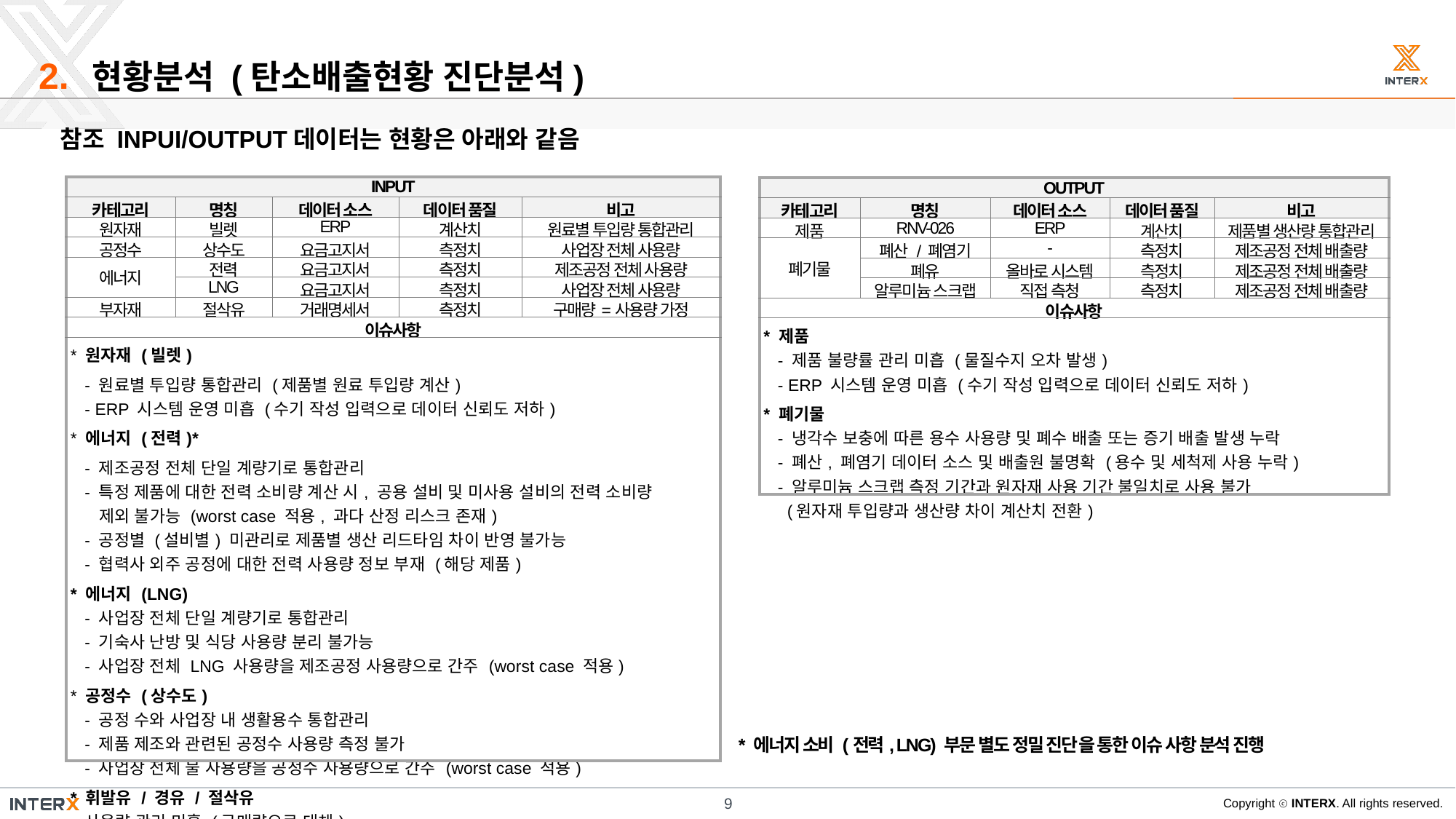

2.
현황분석 (탄소배출현황 진단분석)
참조 INPUI/OUTPUT데이터는 현황은 아래와 같음
| INPUT |  |  |  |  |
| --- | --- | --- | --- | --- |
| 카테고리 | 명칭 | 데이터 소스 | 데이터 품질 | 비고 |
| 원자재 | 빌렛 | ERP | 계산치 | 원료별 투입량 통합관리 |
| 공정수 | 상수도 | 요금고지서 | 측정치 | 사업장 전체 사용량 |
| 에너지 | 전력 | 요금고지서 | 측정치 | 제조공정 전체 사용량 |
|  | LNG | 요금고지서 | 측정치 | 사업장 전체 사용량 |
| 부자재 | 절삭유 | 거래명세서 | 측정치 | 구매량=사용량 가정 |
| 이슈사항 |  |  |  |  |
| \* 원자재 (빌렛) - 원료별 투입량 통합관리 (제품별 원료 투입량 계산) - ERP 시스템 운영 미흡 (수기 작성 입력으로 데이터 신뢰도 저하) \* 에너지 (전력)\* - 제조공정 전체 단일 계량기로 통합관리 - 특정 제품에 대한 전력 소비량 계산 시, 공용 설비 및 미사용 설비의 전력 소비량 제외 불가능 (worst case 적용, 과다 산정 리스크 존재) - 공정별 (설비별) 미관리로 제품별 생산 리드타임 차이 반영 불가능 - 협력사 외주 공정에 대한 전력 사용량 정보 부재 (해당 제품) \* 에너지 (LNG) - 사업장 전체 단일 계량기로 통합관리 - 기숙사 난방 및 식당 사용량 분리 불가능 - 사업장 전체 LNG 사용량을 제조공정 사용량으로 간주 (worst case 적용) \* 공정수 (상수도) - 공정 수와 사업장 내 생활용수 통합관리 - 제품 제조와 관련된 공정수 사용량 측정 불가 - 사업장 전체 물 사용량을 공정수 사용량으로 간주 (worst case 적용) \* 휘발유 / 경유 / 절삭유 - 사용량 관리 미흡 (구매량으로 대체) |  |  |  |  |
| OUTPUT |  |  |  |  |
| --- | --- | --- | --- | --- |
| 카테고리 | 명칭 | 데이터 소스 | 데이터 품질 | 비고 |
| 제품 | RNV-026 | ERP | 계산치 | 제품별 생산량 통합관리 |
| 폐기물 | 폐산 / 폐염기 | - | 측정치 | 제조공정 전체 배출량 |
|  | 폐유 | 올바로 시스템 | 측정치 | 제조공정 전체 배출량 |
|  | 알루미늄 스크랩 | 직접 측청 | 측정치 | 제조공정 전체 배출량 |
| 이슈사항 |  |  |  |  |
| \* 제품 - 제품 불량률 관리 미흡 (물질수지 오차 발생) - ERP 시스템 운영 미흡 (수기 작성 입력으로 데이터 신뢰도 저하) \* 폐기물 - 냉각수 보충에 따른 용수 사용량 및 폐수 배출 또는 증기 배출 발생 누락 - 폐산, 폐염기 데이터 소스 및 배출원 불명확 (용수 및 세척제 사용 누락) - 알루미늄 스크랩 측정 기간과 원자재 사용 기간 불일치로 사용 불가 (원자재 투입량과 생산량 차이 계산치 전환) |  |  |  |  |
* 에너지 소비 (전력, LNG) 부문 별도 정밀 진단을 통한 이슈 사항 분석 진행